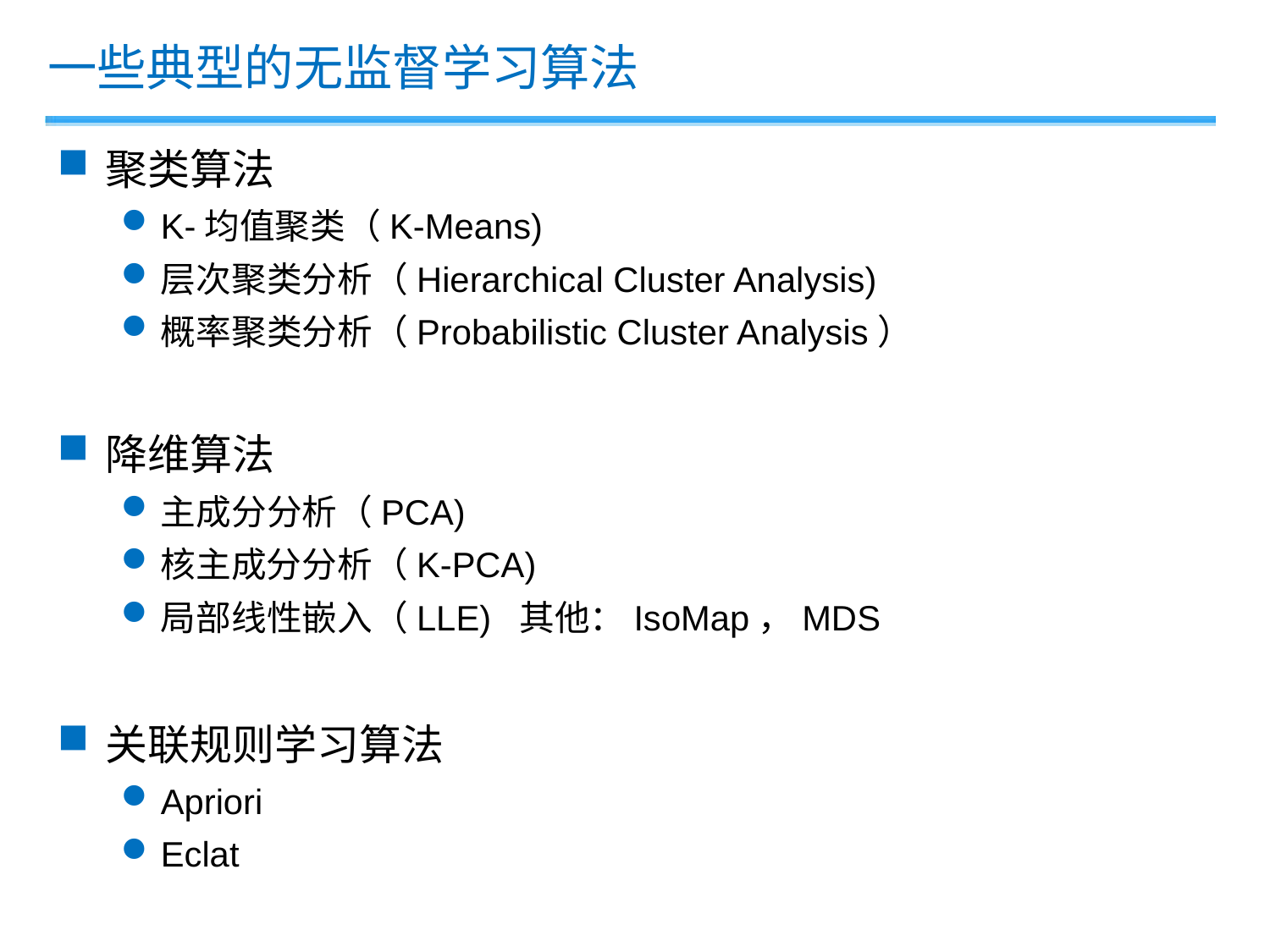

一些典型的无监督学习算法
聚类算法
K-均值聚类（K-Means)
层次聚类分析（Hierarchical Cluster Analysis)
概率聚类分析（Probabilistic Cluster Analysis）

降维算法
主成分分析（PCA)
核主成分分析（K-PCA)
局部线性嵌入（LLE)  其他：IsoMap，MDS

关联规则学习算法
Apriori
Eclat